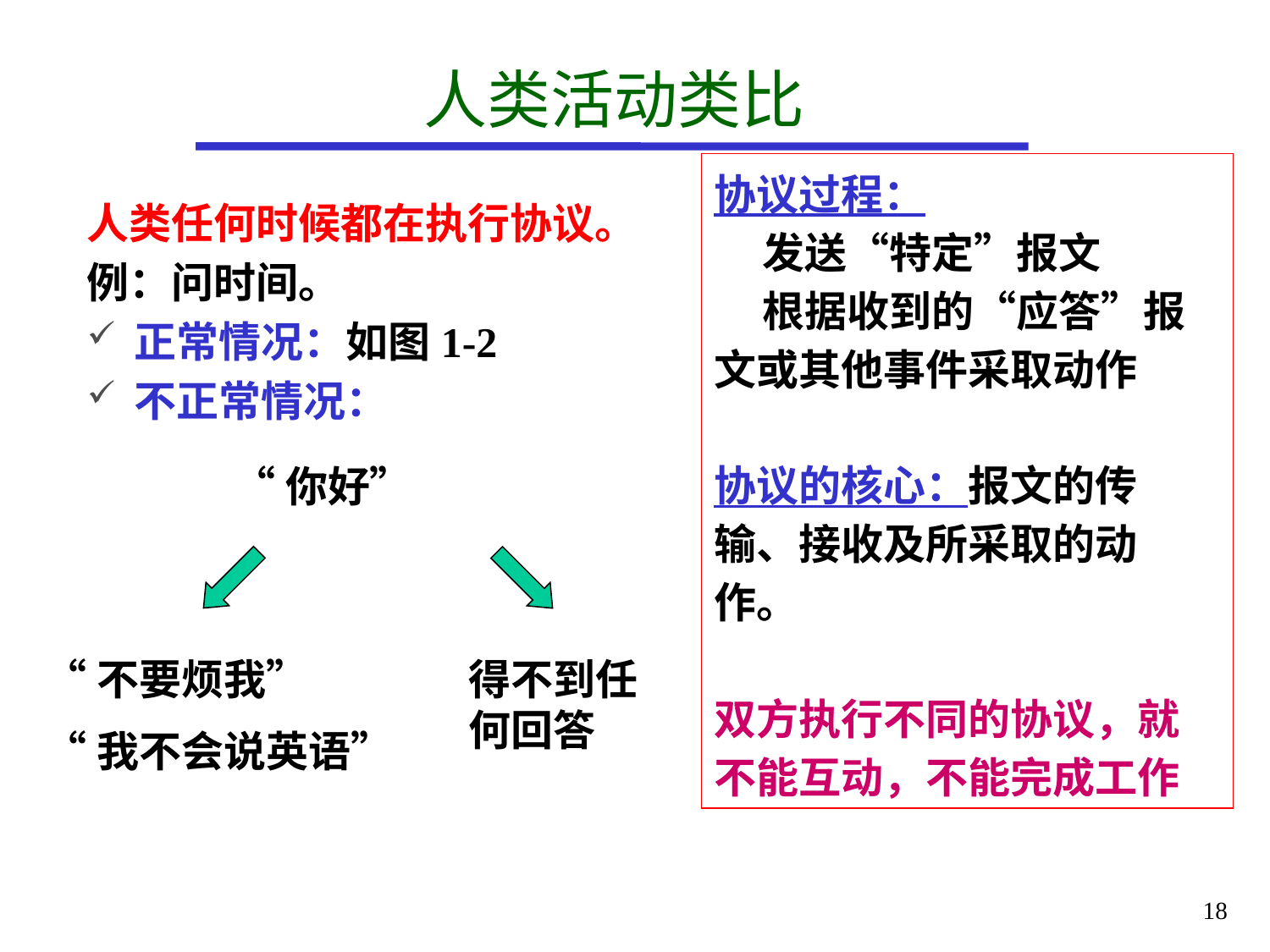

# 人类活动类比
协议过程：
    发送“特定”报文
    根据收到的“应答”报文或其他事件采取动作

协议的核心：报文的传输、接收及所采取的动作。

双方执行不同的协议，就不能互动，不能完成工作
人类任何时候都在执行协议。
例：问时间。
正常情况：如图1-2
不正常情况：
    “你好”

“不要烦我”
“我不会说英语”
得不到任何回答
18